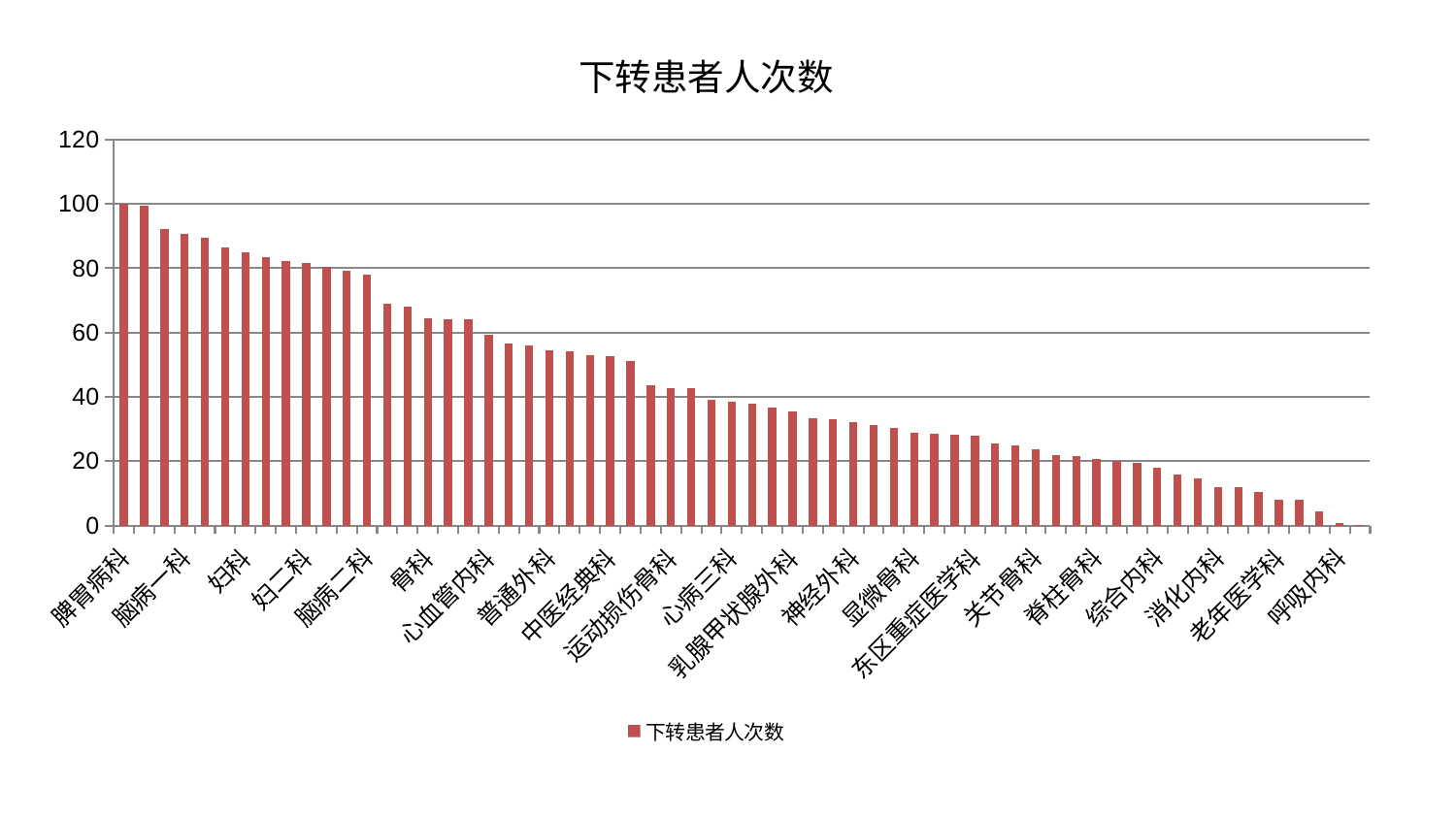

### Chart: 下转患者人次数

| Category | 下转患者人次数 |
|---|---|
| 脾胃病科 | 100.0 |
| 脑病三科 | 99.48147120841399 |
| 儿科 | 92.14362903143649 |
| 脑病一科 | 90.58456613899665 |
| 小儿推拿科 | 89.59249247801354 |
| 心病二科 | 86.56760256329125 |
| 妇科 | 84.87095019526159 |
| 微创骨科 | 83.47457042815783 |
| 身心医学科 | 82.36704934747146 |
| 妇二科 | 81.74537795479596 |
| 内分泌科 | 80.53255267408575 |
| 口腔科 | 79.19486219940556 |
| 脑病二科 | 77.96367144629755 |
| 血液科 | 68.94269037985917 |
| 周围血管科 | 67.96389082959405 |
| 骨科 | 64.51656513725345 |
| 小儿骨科 | 64.09447772489186 |
| 耳鼻喉科 | 63.99456194149521 |
| 心血管内科 | 59.27836810161919 |
| 皮肤科 | 56.72350282448575 |
| 脾胃科消化科合并 | 55.99492096897883 |
| 普通外科 | 54.61163731560606 |
| 泌尿外科 | 54.32839960140115 |
| 针灸科 | 53.06635230992393 |
| 中医经典科 | 52.66925053565229 |
| 胸外科 | 51.11274814682183 |
| 西区重症医学科 | 43.59340508829179 |
| 运动损伤骨科 | 42.64342969374938 |
| 妇科妇二科合并 | 42.571633046456405 |
| 肝胆外科 | 39.16418647567055 |
| 心病三科 | 38.556682106869715 |
| 医院 | 37.73152227983245 |
| 心病一科 | 36.79262015959219 |
| 乳腺甲状腺外科 | 35.50896376540601 |
| 风湿病科 | 33.45275727567355 |
| 肾脏内科 | 33.09343256161312 |
| 神经外科 | 32.19117547764112 |
| 肿瘤内科 | 31.24330240993797 |
| 肛肠科 | 30.327912814512743 |
| 显微骨科 | 28.7687570334008 |
| 心病四科 | 28.386456274103715 |
| 肝病科 | 28.193487149227206 |
| 东区重症医学科 | 27.971208652961675 |
| 康复科 | 25.518348747125128 |
| 男科 | 24.962269287428832 |
| 关节骨科 | 23.59301935296077 |
| 美容皮肤科 | 21.94404138299015 |
| 推拿科 | 21.48854133507518 |
| 脊柱骨科 | 20.780915198930366 |
| 中医外治中心 | 19.941991222611513 |
| 眼科 | 19.322338726384093 |
| 综合内科 | 18.074817993528487 |
| 神经内科 | 15.782813651108091 |
| 创伤骨科 | 14.733731121433085 |
| 消化内科 | 11.993399755940466 |
| 重症医学科 | 11.886832732272769 |
| 肾病科 | 10.466338379438756 |
| 老年医学科 | 8.060336317581845 |
| 产科 | 7.889533773062938 |
| 治未病中心 | 4.431673535043917 |
| 呼吸内科 | 0.686527418295263 |
| 东区肾病科 | 0.18951342138508204 |
236